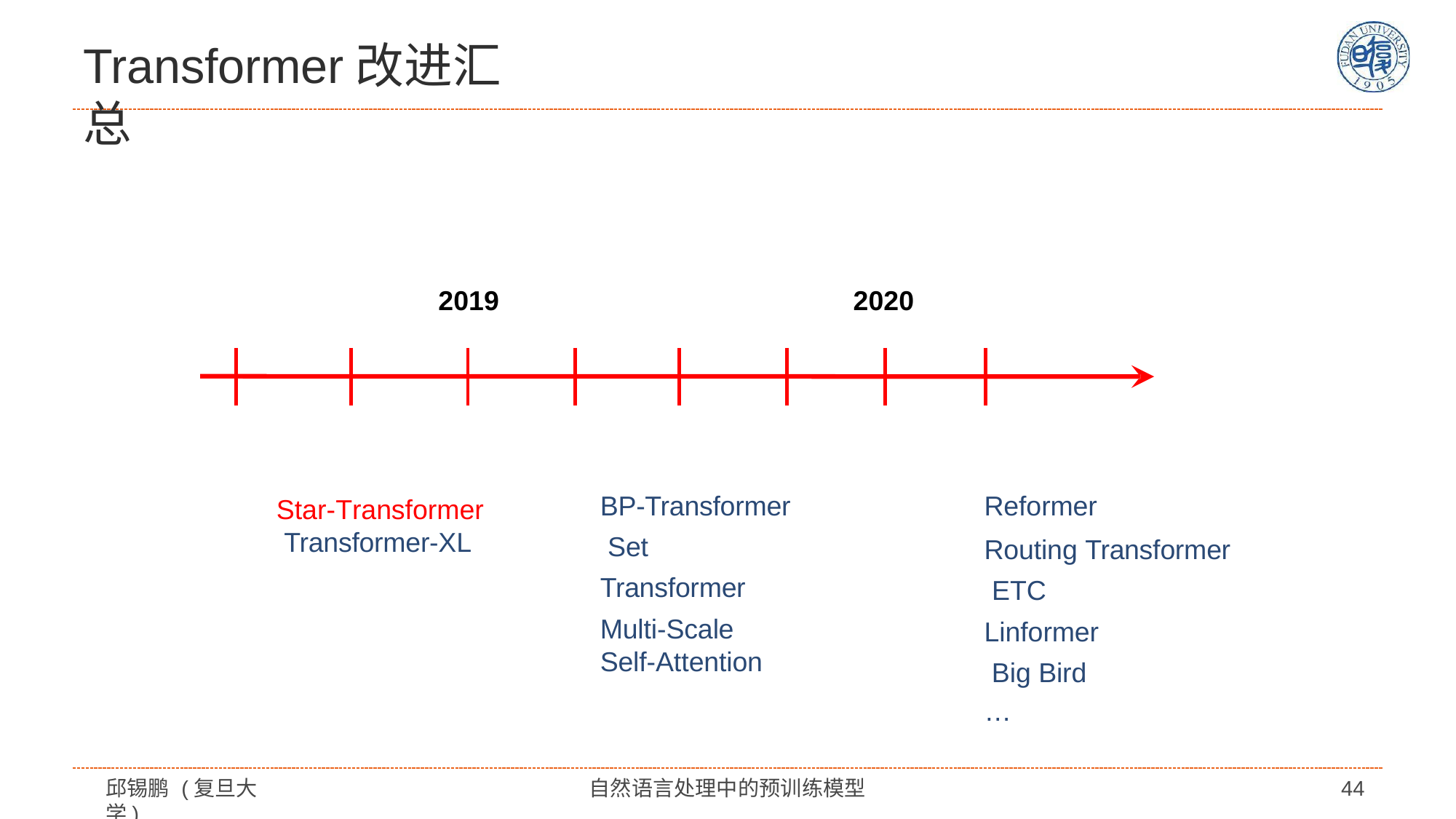

# Transformer改进汇总
2019
2020

BP-Transformer  Set Transformer
Multi-Scale Self-Attention
Reformer
Routing Transformer  ETC
Linformer  Big Bird
…
Star-Transformer  Transformer-XL
邱锡鹏 (复旦大学)
自然语言处理中的预训练模型
44